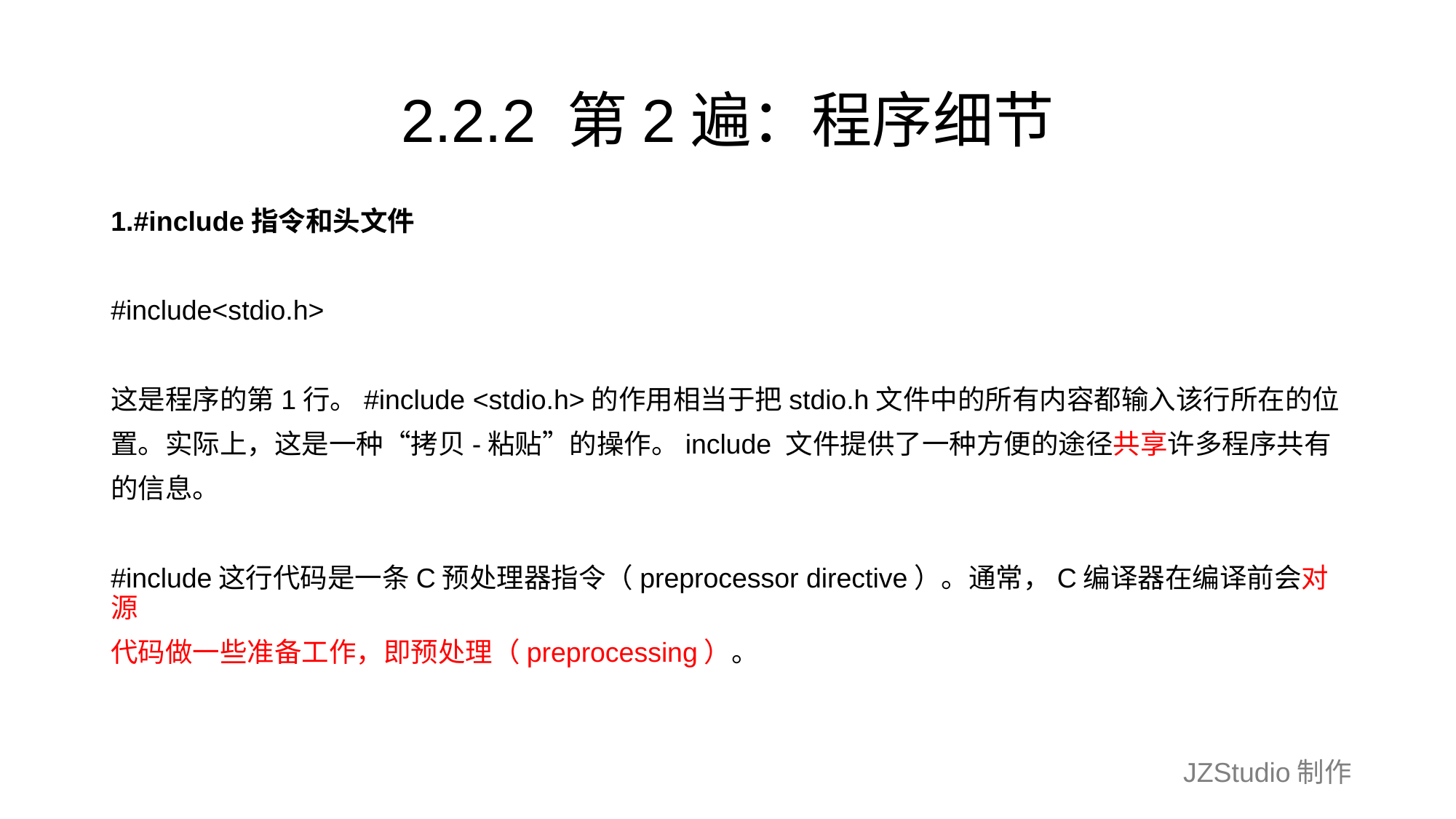

# 2.2.2 第2遍：程序细节
1.#include指令和头文件

#include<stdio.h>

这是程序的第1行。#include <stdio.h>的作用相当于把stdio.h文件中的所有内容都输入该行所在的位
置。实际上，这是一种“拷贝-粘贴”的操作。include 文件提供了一种方便的途径共享许多程序共有
的信息。

#include这行代码是一条C预处理器指令（preprocessor directive）。通常，C编译器在编译前会对源
代码做一些准备工作，即预处理（preprocessing）。